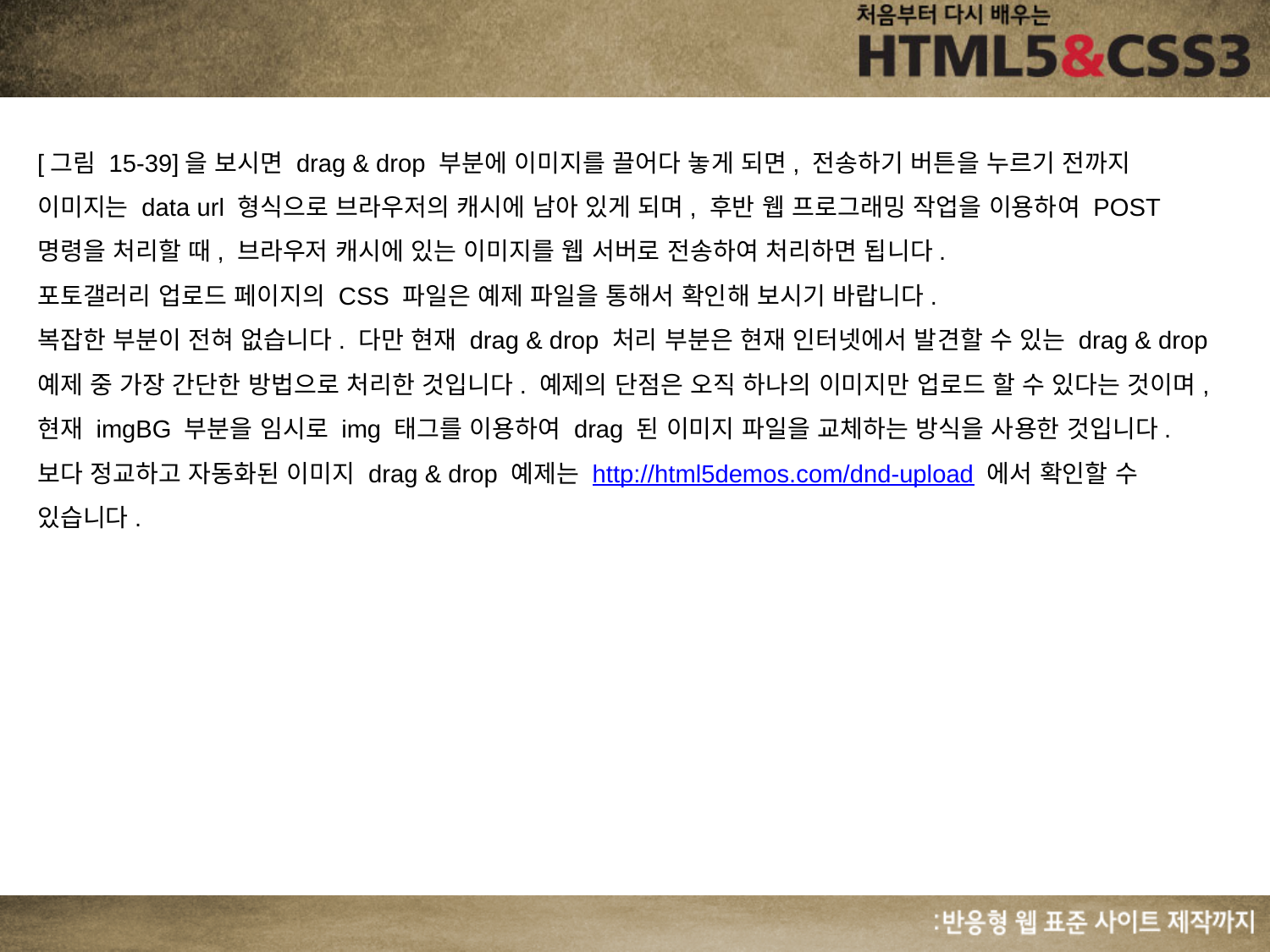

[그림 15-39]을 보시면 drag & drop 부분에 이미지를 끌어다 놓게 되면, 전송하기 버튼을 누르기 전까지 이미지는 data url 형식으로 브라우저의 캐시에 남아 있게 되며, 후반 웹 프로그래밍 작업을 이용하여 POST 명령을 처리할 때, 브라우저 캐시에 있는 이미지를 웹 서버로 전송하여 처리하면 됩니다.
포토갤러리 업로드 페이지의 CSS 파일은 예제 파일을 통해서 확인해 보시기 바랍니다.
복잡한 부분이 전혀 없습니다. 다만 현재 drag & drop 처리 부분은 현재 인터넷에서 발견할 수 있는 drag & drop 예제 중 가장 간단한 방법으로 처리한 것입니다. 예제의 단점은 오직 하나의 이미지만 업로드 할 수 있다는 것이며, 현재 imgBG 부분을 임시로 img 태그를 이용하여 drag 된 이미지 파일을 교체하는 방식을 사용한 것입니다.
보다 정교하고 자동화된 이미지 drag & drop 예제는 http://html5demos.com/dnd-upload 에서 확인할 수 있습니다.